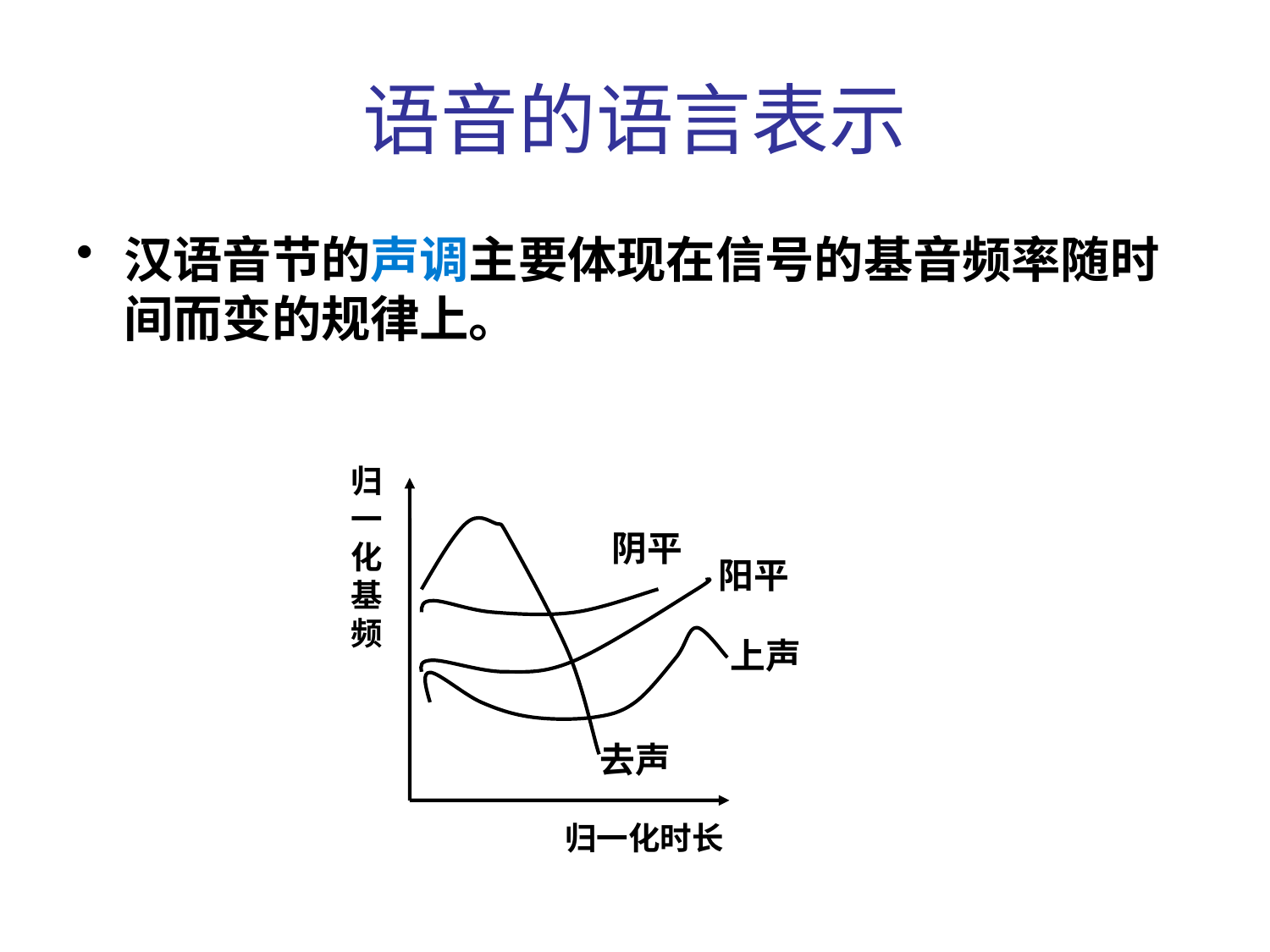

# 语音的语言表示
汉语音节的声调主要体现在信号的基音频率随时间而变的规律上。
归一化基频

阴平
阳平

上声
去声

归一化时长